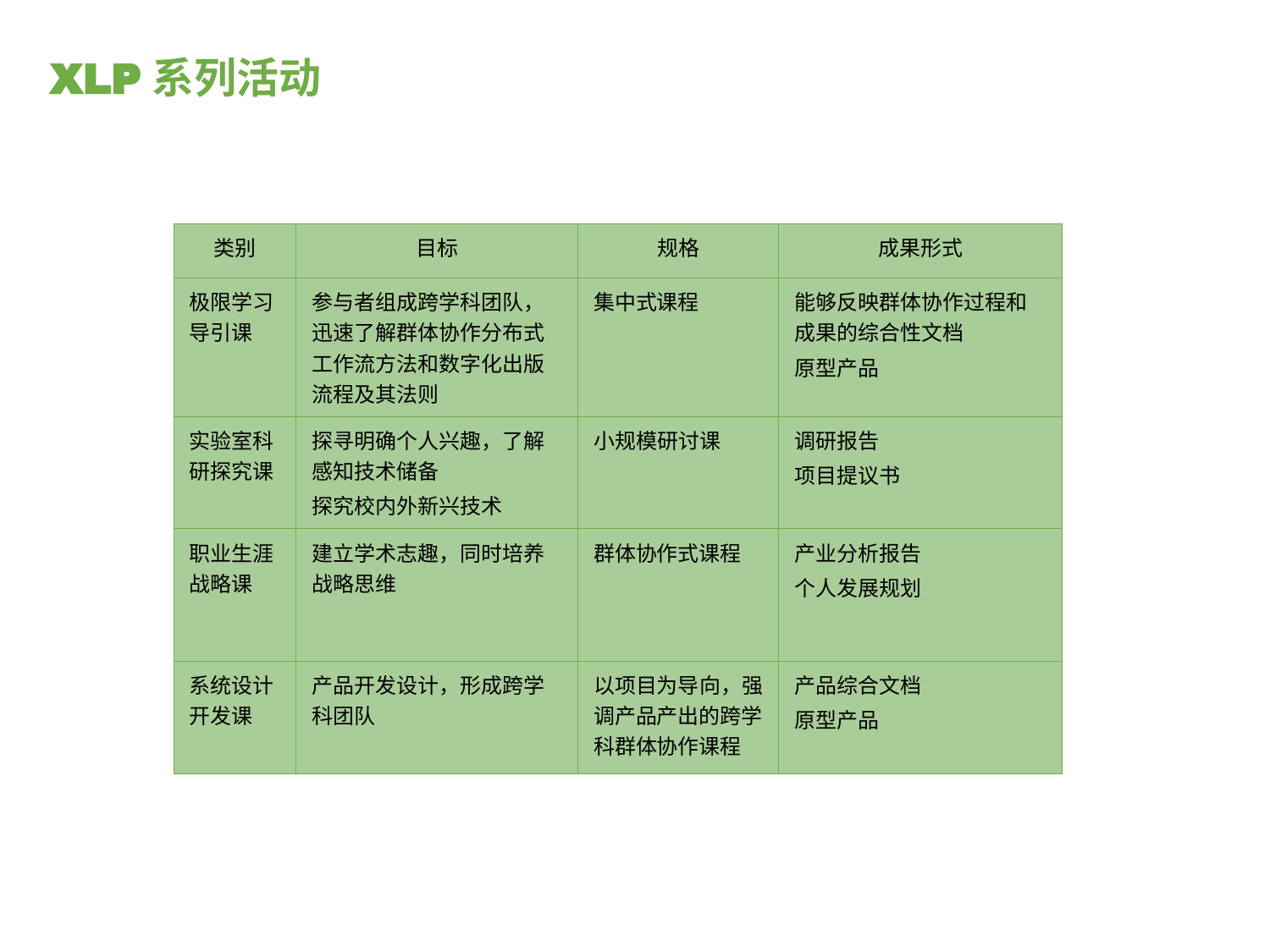

# XLP系列活动
| 类别 | 目标 | 规格 | 成果形式 |
| --- | --- | --- | --- |
| 极限学习导引课 | 参与者组成跨学科团队，迅速了解群体协作分布式工作流方法和数字化出版流程及其法则 | 集中式课程 | 能够反映群体协作过程和成果的综合性文档 原型产品 |
| 实验室科研探究课 | 探寻明确个人兴趣，了解感知技术储备 探究校内外新兴技术 | 小规模研讨课 | 调研报告 项目提议书 |
| 职业生涯战略课 | 建立学术志趣，同时培养战略思维 | 群体协作式课程 | 产业分析报告 个人发展规划 |
| 系统设计开发课 | 产品开发设计，形成跨学科团队 | 以项目为导向，强调产品产出的跨学科群体协作课程 | 产品综合文档 原型产品 |